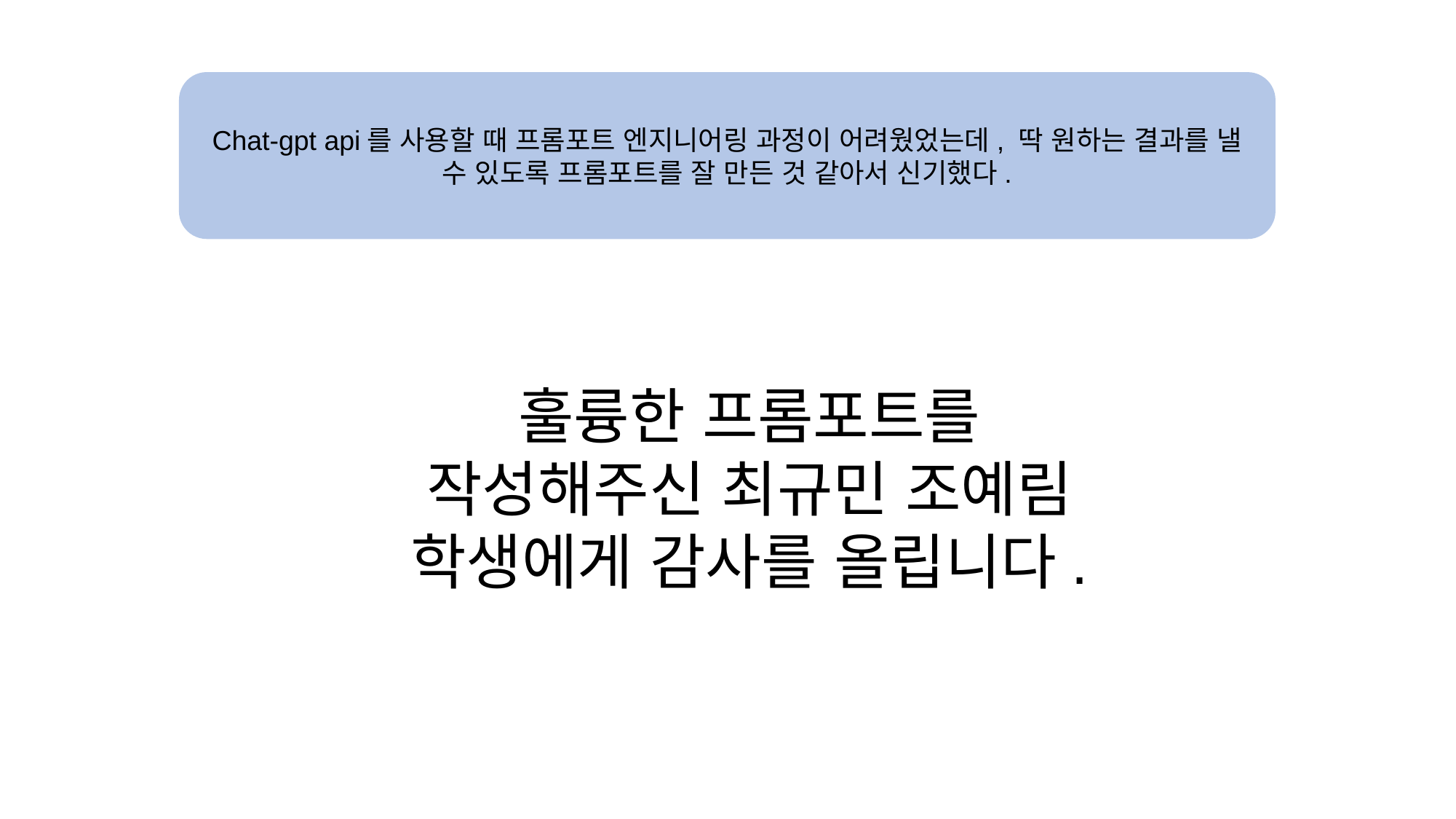

Chat-gpt api를 사용할 때 프롬포트 엔지니어링 과정이 어려웠었는데, 딱 원하는 결과를 낼 수 있도록 프롬포트를 잘 만든 것 같아서 신기했다.
훌륭한 프롬포트를 작성해주신 최규민 조예림 학생에게 감사를 올립니다.